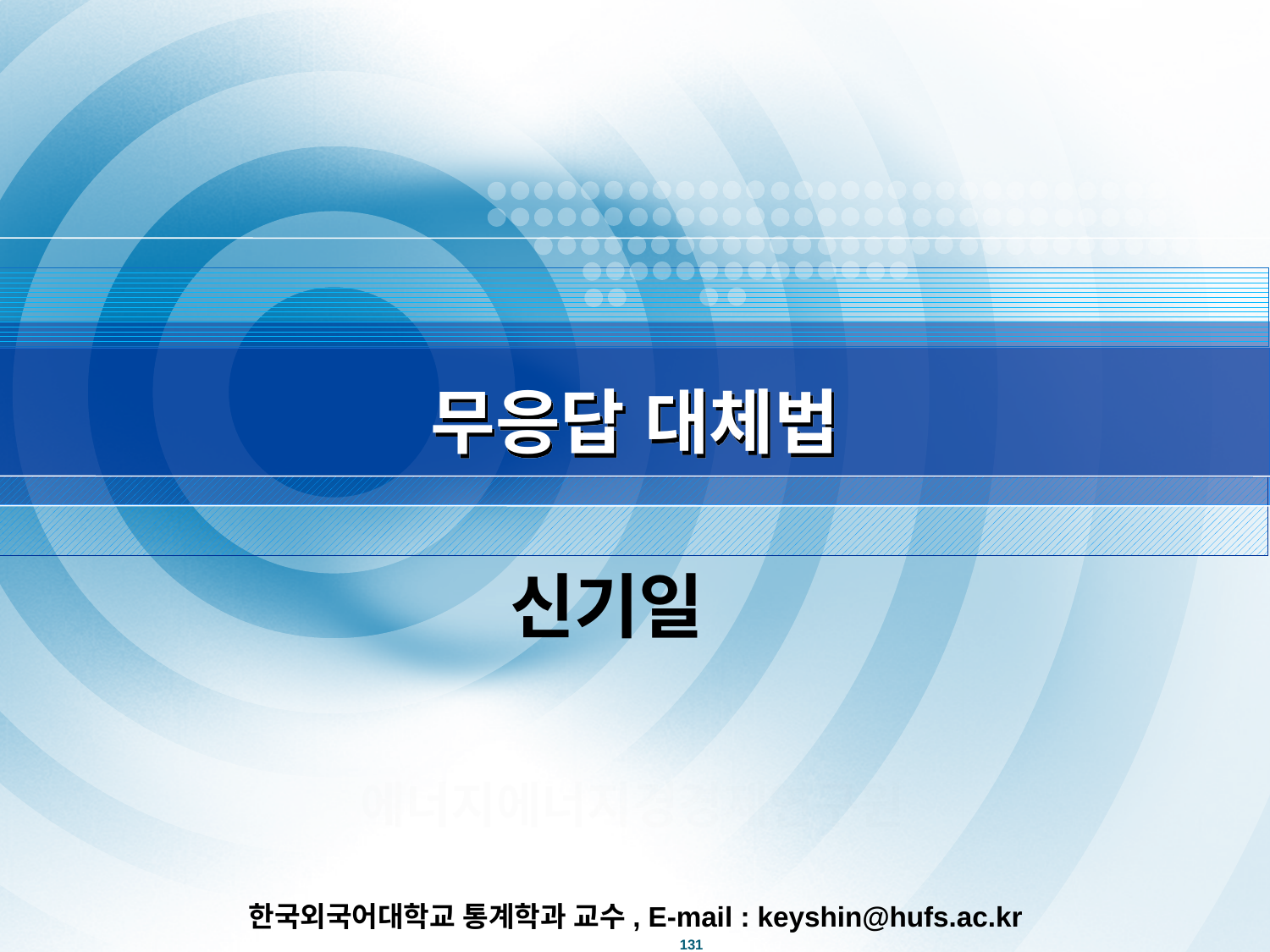

무응답 대체법
신기일
에너지에너지경경제연구원
한국외국어대학교 통계학과 교수, E-mail : keyshin@hufs.ac.kr